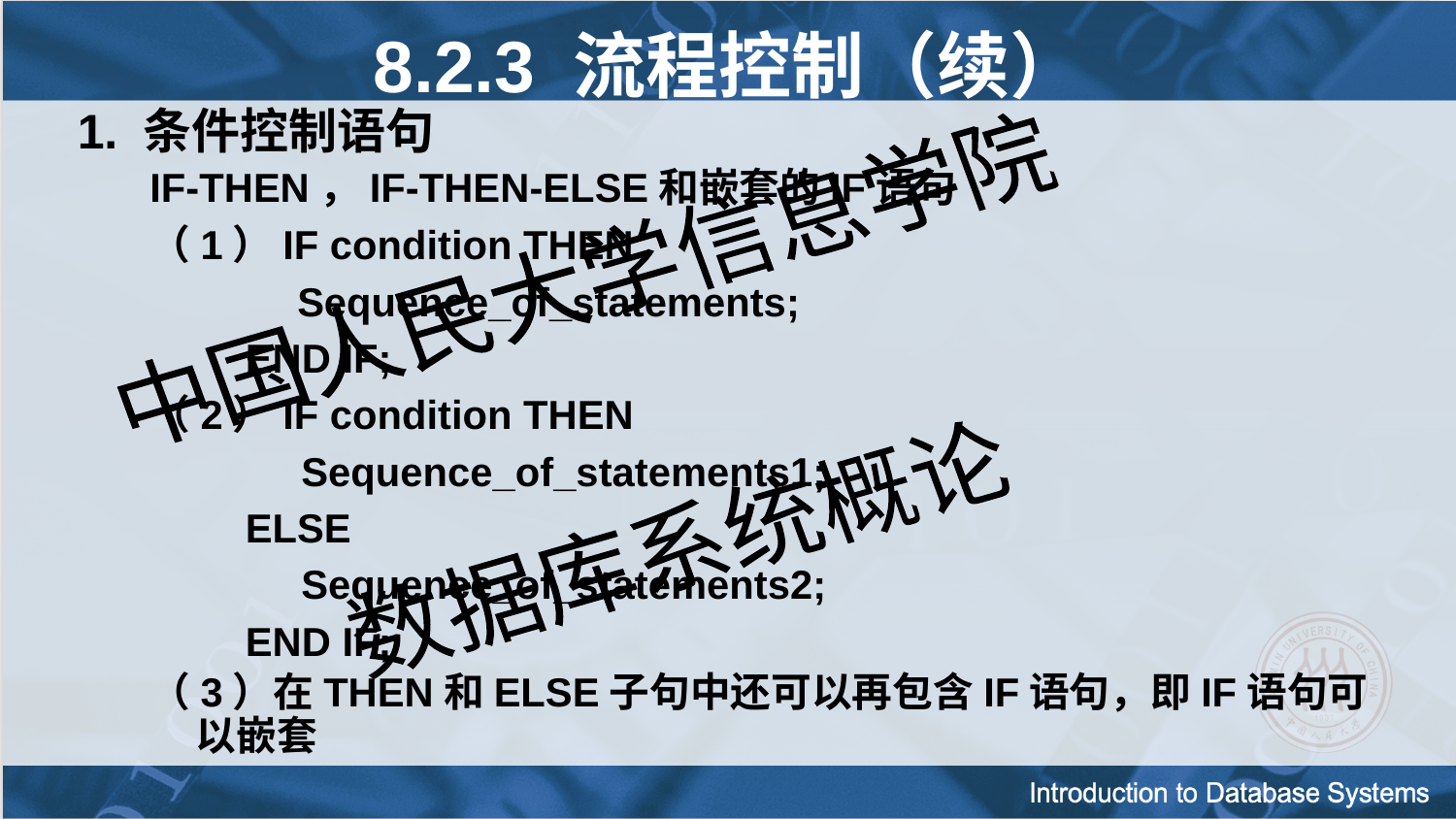

8.2.3 流程控制（续）
1. 条件控制语句
       IF-THEN，IF-THEN-ELSE和嵌套的IF语句
（1）IF condition THEN
	       Sequence_of_statements;
	  END IF;
（2）IF condition THEN
	       Sequence_of_statements1;
	  ELSE
	       Sequence_of_statements2;
	  END IF;
（3）在THEN和ELSE子句中还可以再包含IF语句，即IF语句可以嵌套